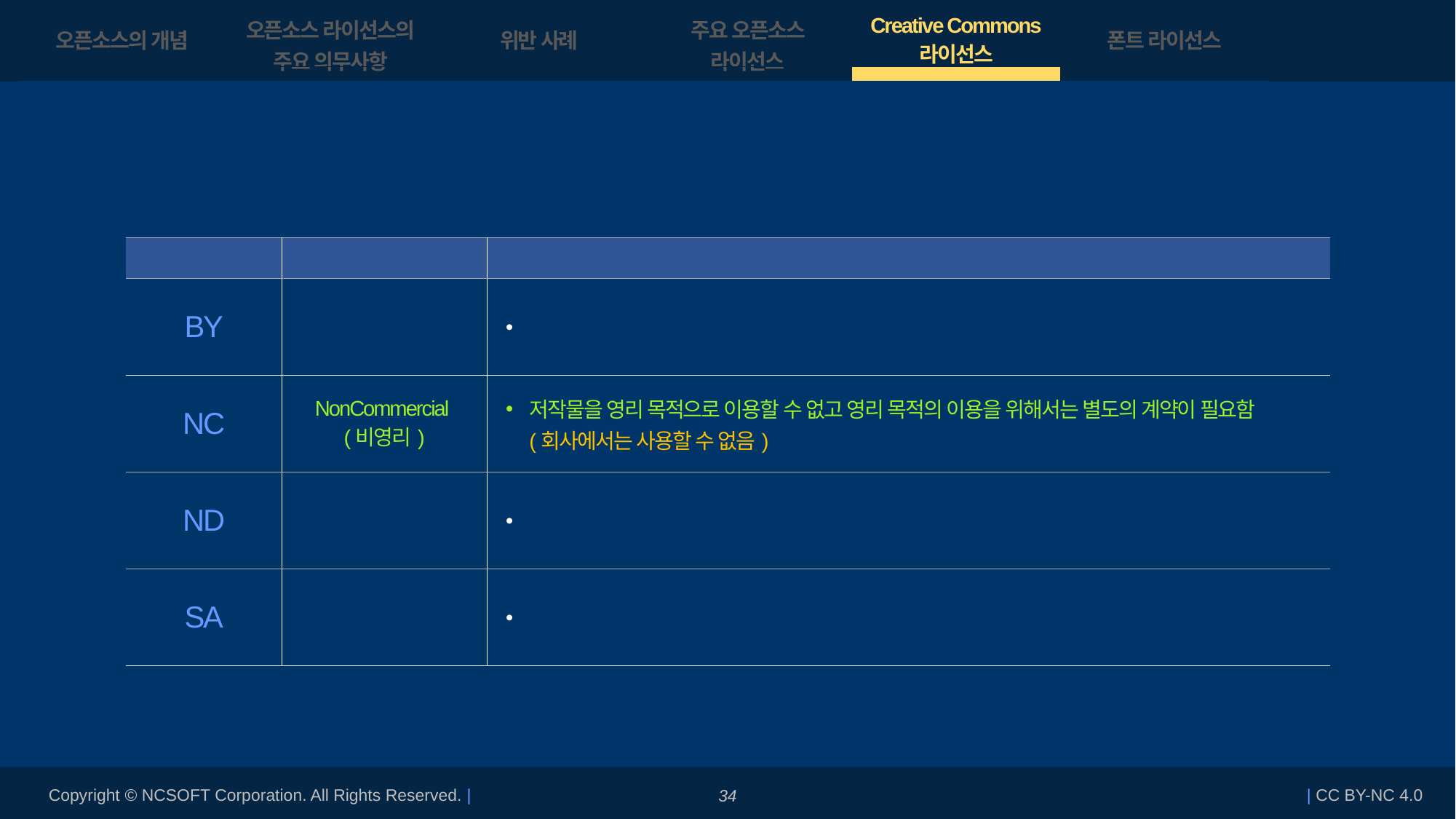

| 오픈소스의 개념 | 오픈소스 라이선스의 주요 의무사항 | 위반 사례 | 주요 오픈소스 라이선스 | Creative Commons 라이선스 | 폰트 라이선스 |
| --- | --- | --- | --- | --- | --- |
|  |  |  |  |  |  |
저작권자는 자신의 의사에 맞는 조건을 선택하여 저작물에 적용하고,
이용자는 적용된 CCL을 확인한 후에 허용 범위 내에서 저작물을 이용할 수 있습니다
| 라이선스 표기 | 의미 | 이용 허락 조건 |
| --- | --- | --- |
| BY | Attribution (저작자 표시) | CCL에 반드시 포함되는 필수조항으로써 저작자의 이름, 출처 등 저작자를 표시해야 함 |
| NC | NonCommercial (비영리) | 저작물을 영리 목적으로 이용할 수 없고 영리 목적의 이용을 위해서는 별도의 계약이 필요함 (회사에서는 사용할 수 없음) |
| ND | No Derivative Works (변경 금지) | 저작물을 변경하거나 저작물을 이용한 2차적 저작물 제작을 금지함 |
| SA | Share Alike (동일 조건 변경 허락) | 2차적 저작물 제작을 허용하되, 2차적 저작물에 원 저작물과 동일한 라이선스를 적용해야 함 |